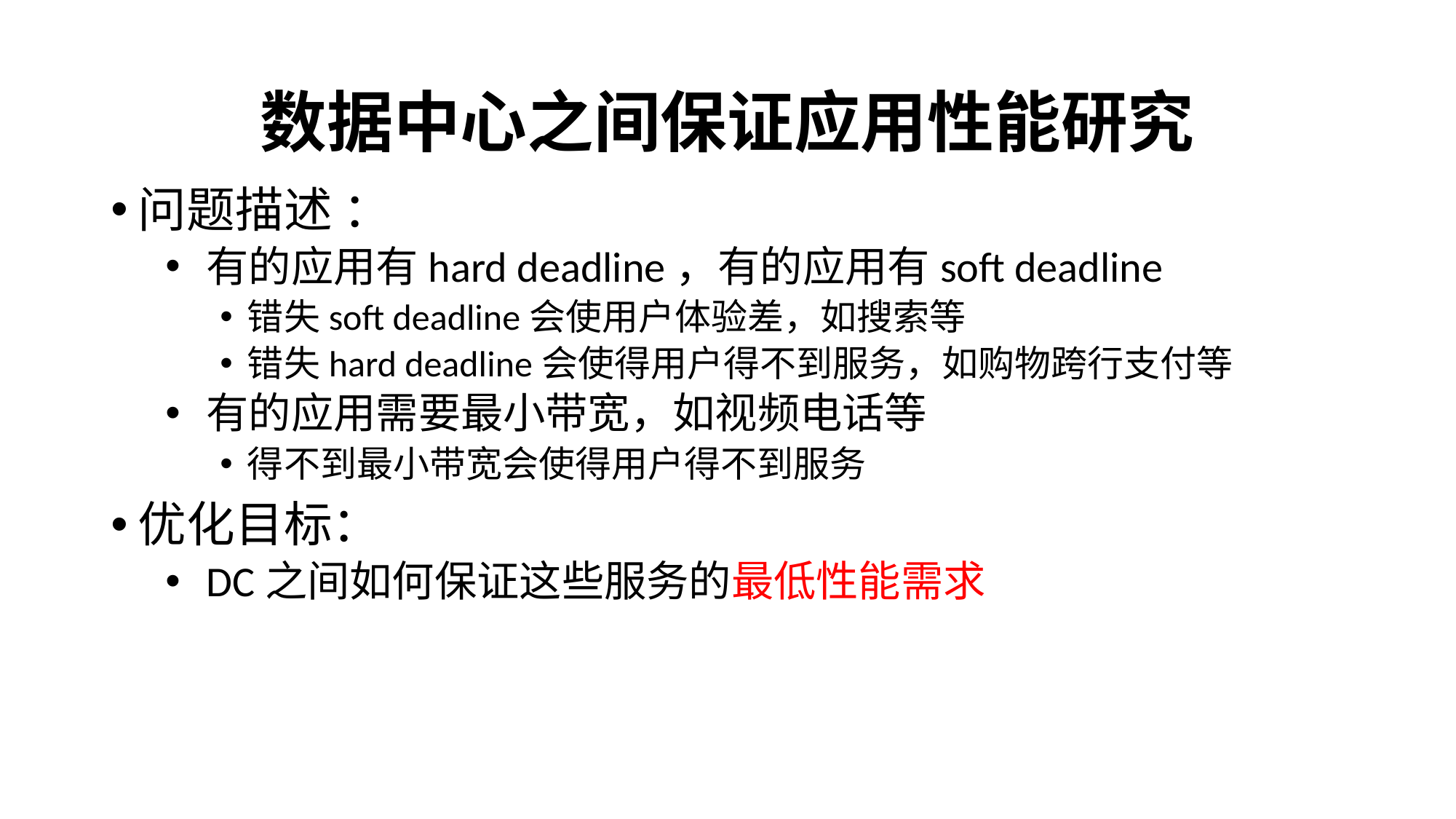

# 数据中心之间保证应用性能研究
问题描述 ：
有的应用有hard deadline，有的应用有soft deadline
错失soft deadline会使用户体验差，如搜索等
错失hard deadline会使得用户得不到服务，如购物跨行支付等
有的应用需要最小带宽，如视频电话等
得不到最小带宽会使得用户得不到服务
优化目标：
DC之间如何保证这些服务的最低性能需求